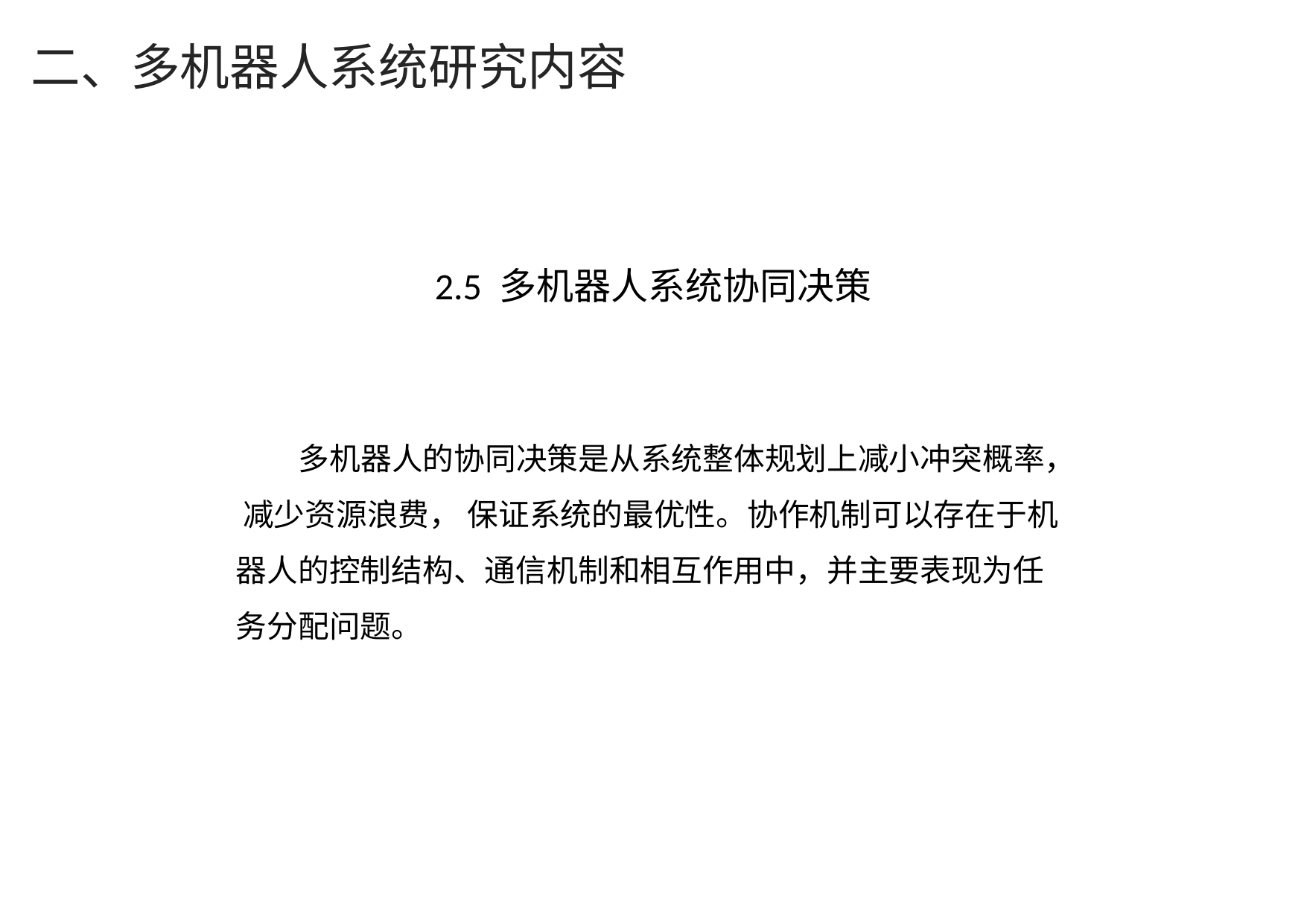

二、多机器人系统研究内容
2.5 多机器人系统协同决策
        多机器人的协同决策是从系统整体规划上减小冲突概率， 减少资源浪费， 保证系统的最优性。协作机制可以存在于机器人的控制结构、通信机制和相互作用中，并主要表现为任务分配问题。